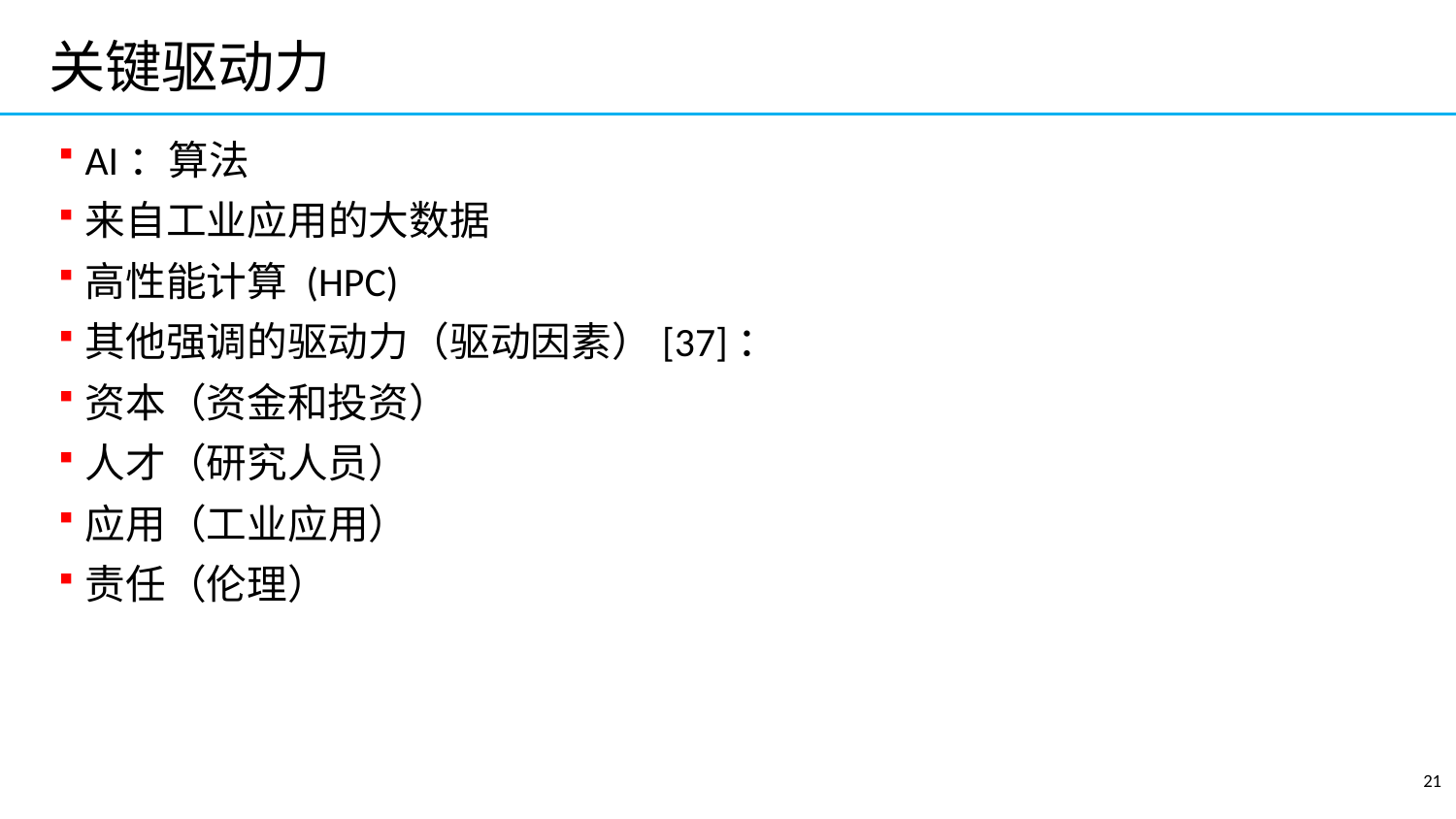

# 关键驱动力
AI：算法
来自工业应用的大数据
高性能计算 (HPC)
其他强调的驱动力（驱动因素）[37]：
资本（资金和投资）
人才（研究人员）
应用（工业应用）
责任（伦理）
21